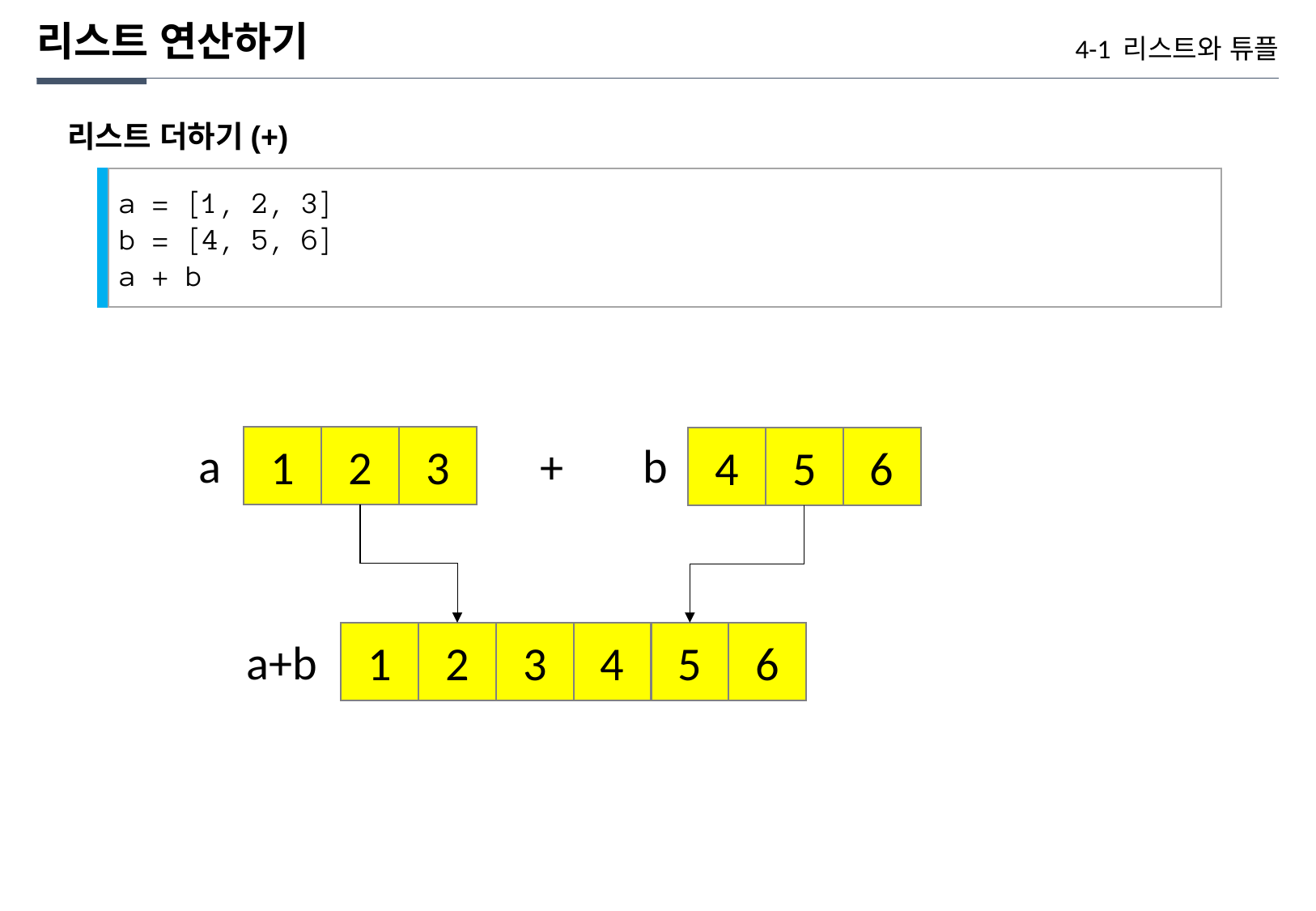

리스트 연산하기
4-1 리스트와 튜플
리스트 더하기(+)

a = [1, 2, 3]
b = [4, 5, 6]
a + b
1
2
3
4
5
6
a
b
+
1
2
3
4
5
6
a+b